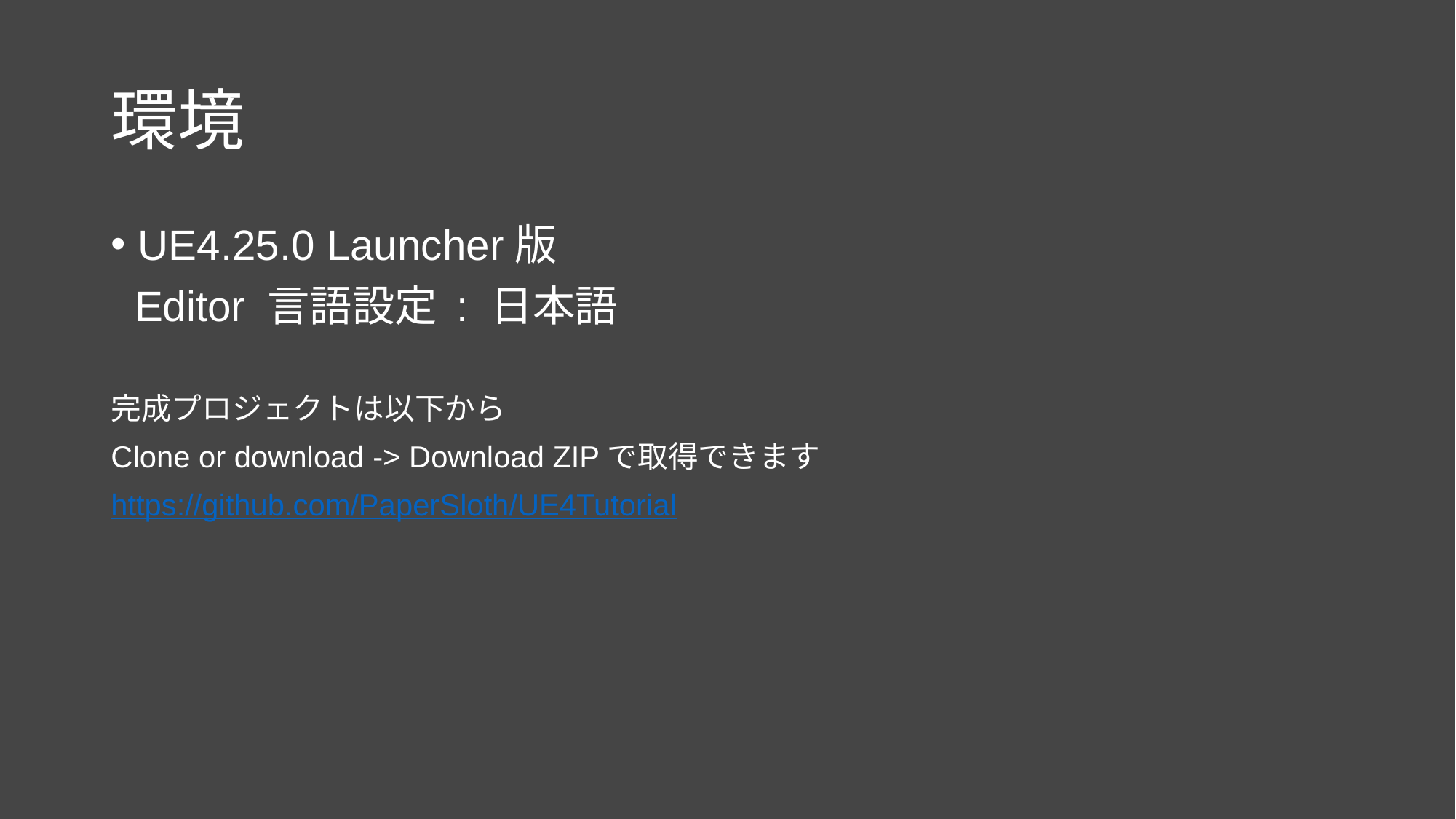

# 環境
UE4.25.0 Launcher版
  Editor 言語設定 : 日本語

完成プロジェクトは以下から
Clone or download -> Download ZIPで取得できます
https://github.com/PaperSloth/UE4Tutorial